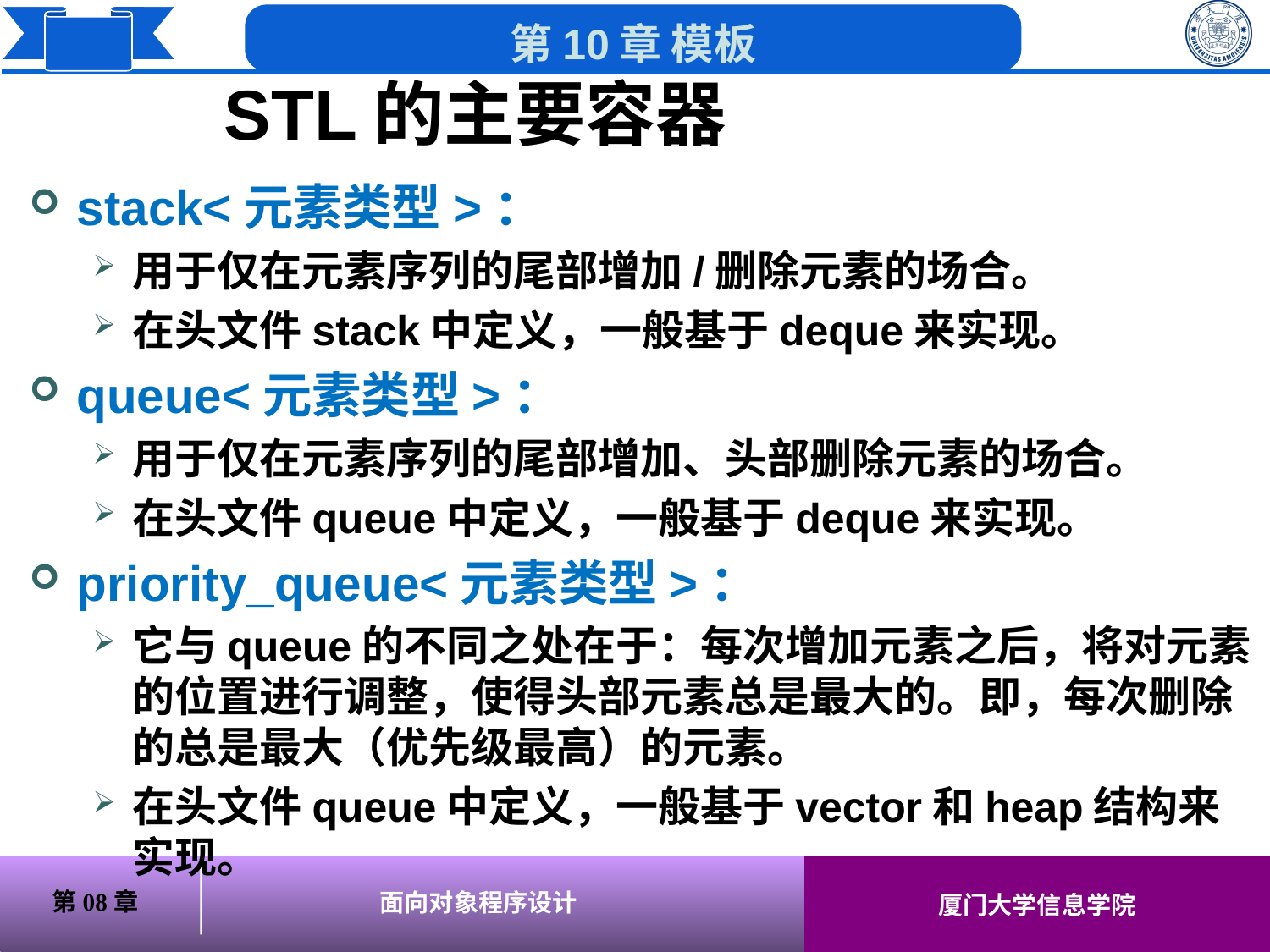

# STL的主要容器
stack<元素类型>：
用于仅在元素序列的尾部增加/删除元素的场合。
在头文件stack中定义，一般基于deque来实现。
queue<元素类型>：
用于仅在元素序列的尾部增加、头部删除元素的场合。
在头文件queue中定义，一般基于deque来实现。
priority_queue<元素类型>：
它与queue的不同之处在于：每次增加元素之后，将对元素的位置进行调整，使得头部元素总是最大的。即，每次删除的总是最大（优先级最高）的元素。
在头文件queue中定义，一般基于vector和heap结构来实现。
37